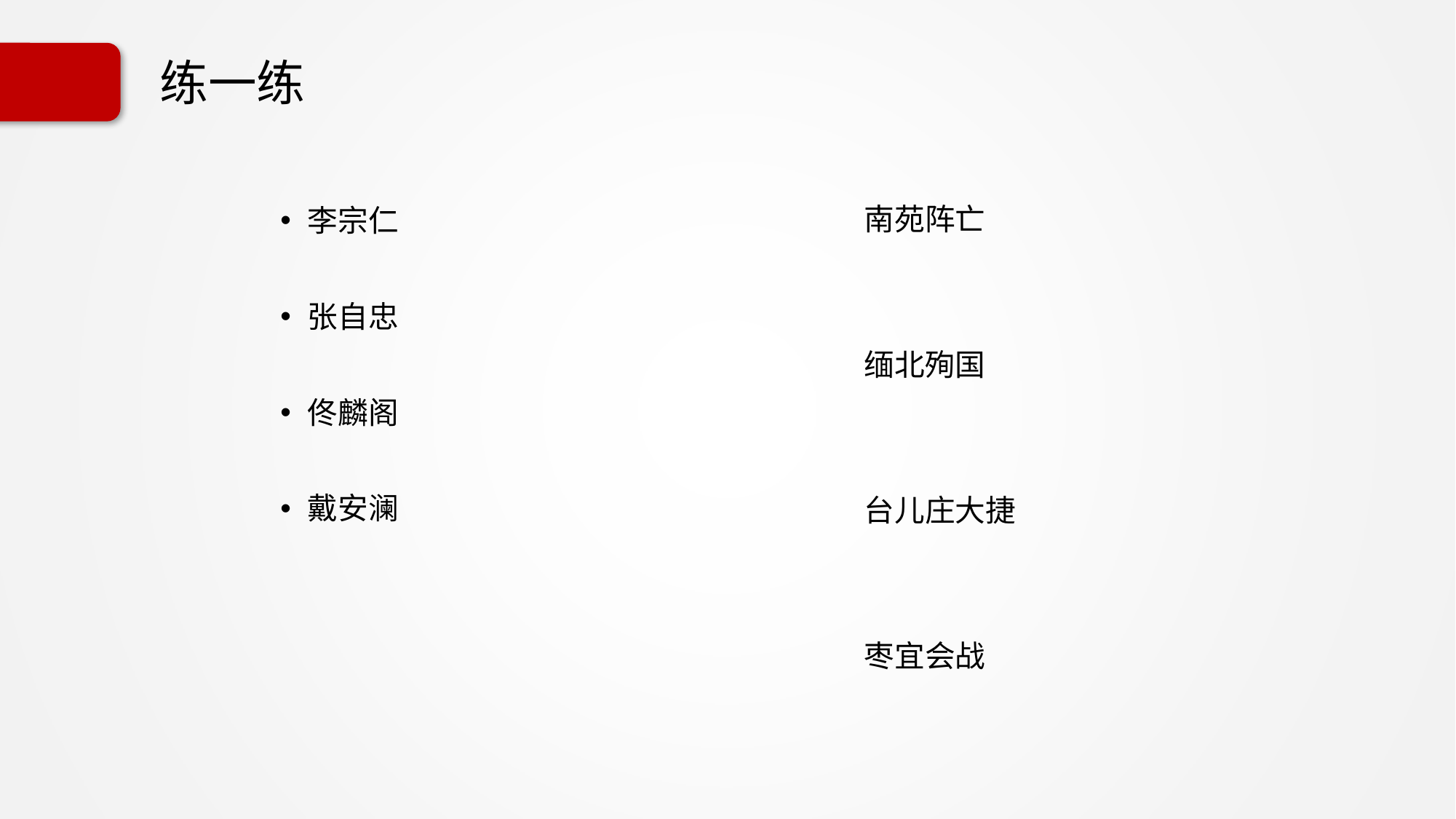

# 练一练
李宗仁

张自忠

佟麟阁

戴安澜

南苑阵亡

缅北殉国

台儿庄大捷

枣宜会战